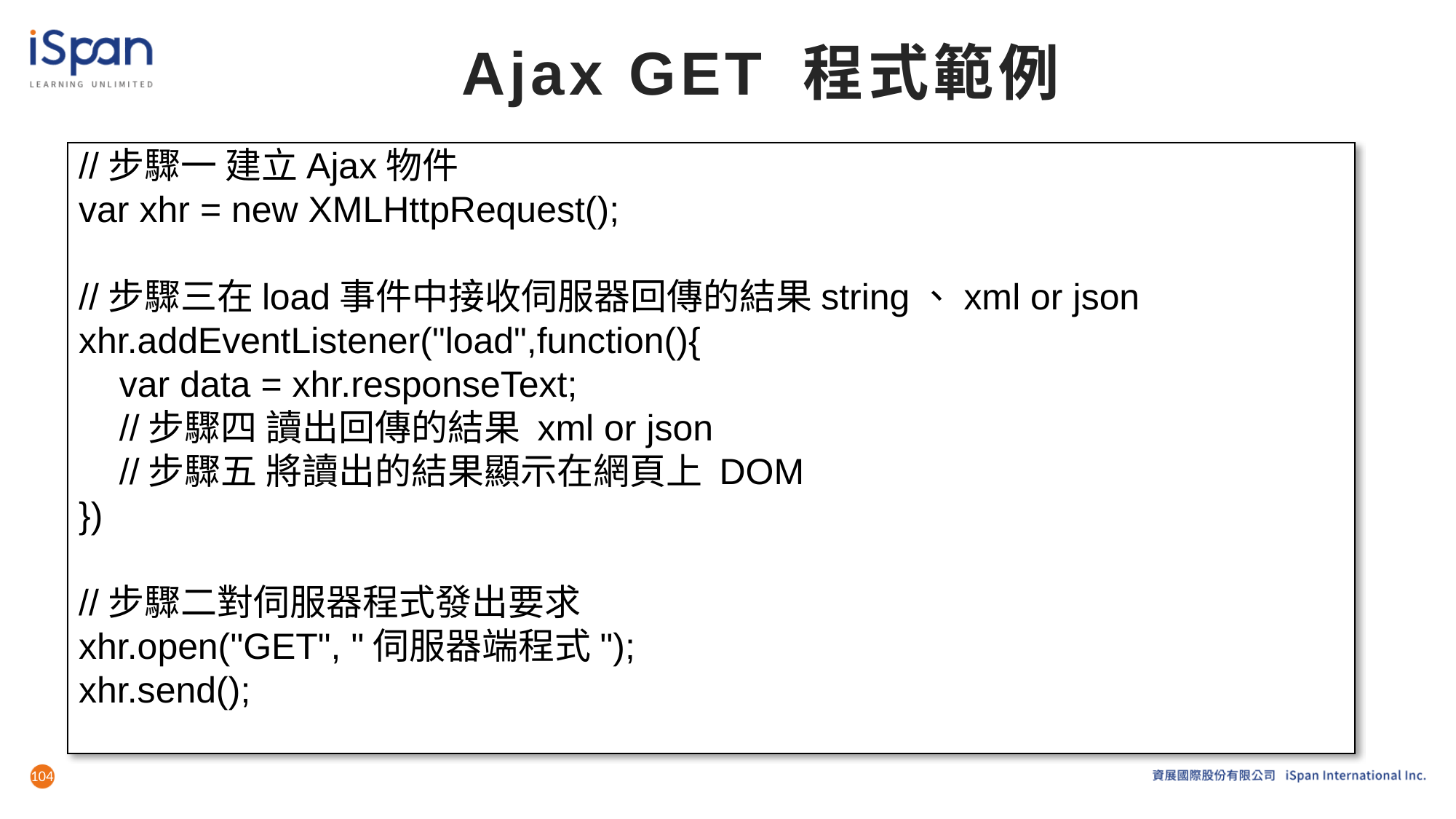

# Ajax GET 程式範例
//步驟一 建立Ajax物件
var xhr = new XMLHttpRequest();

//步驟三在load事件中接收伺服器回傳的結果string、xml or json
xhr.addEventListener("load",function(){
    var data = xhr.responseText;
    //步驟四 讀出回傳的結果 xml or json
    //步驟五 將讀出的結果顯示在網頁上 DOM
})

//步驟二對伺服器程式發出要求
xhr.open("GET", "伺服器端程式");
xhr.send();

104